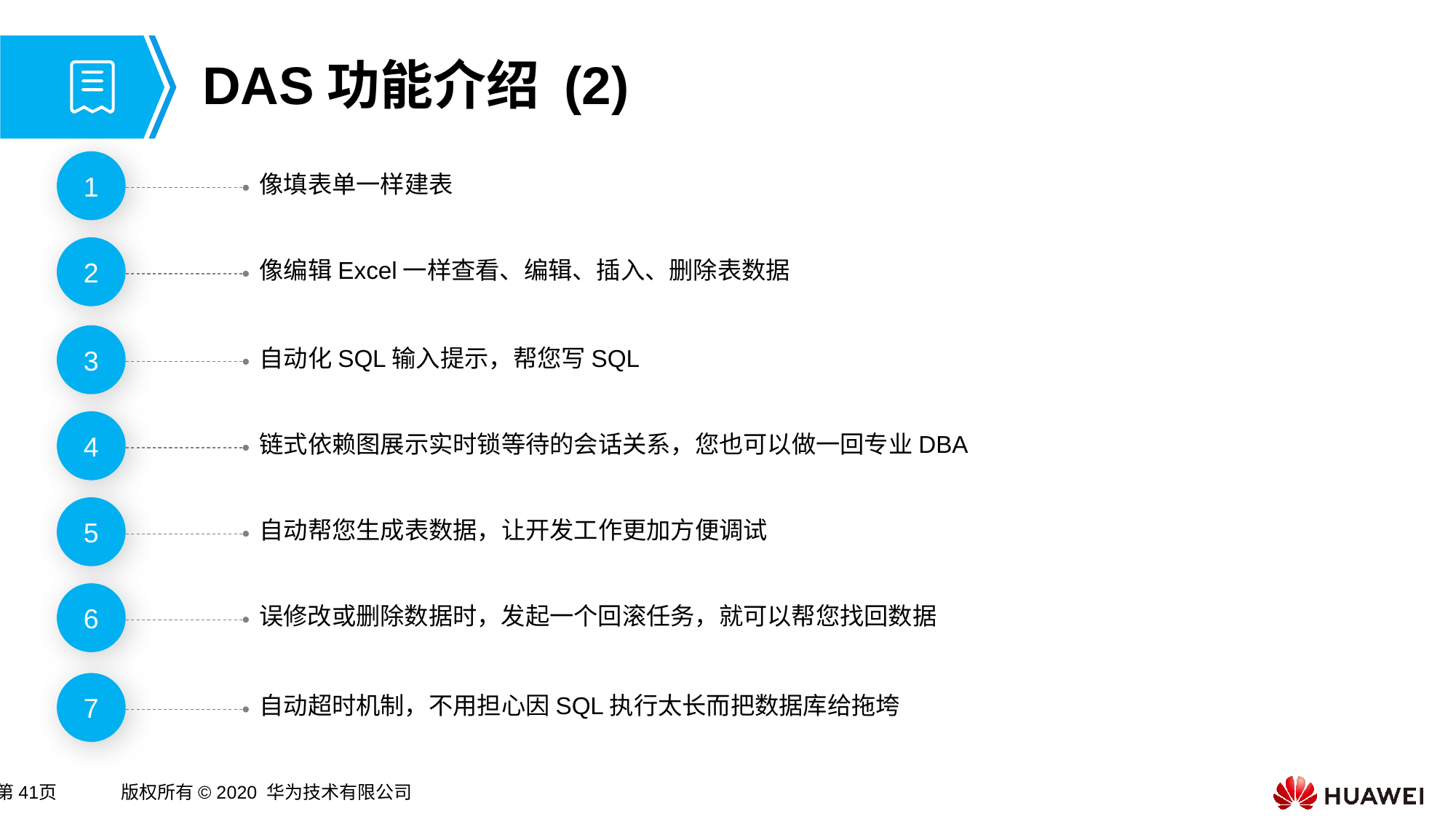

# DAS功能介绍 (2)
像填表单一样建表

1
像编辑Excel一样查看、编辑、插入、删除表数据
2
自动化SQL输入提示，帮您写SQL
3
链式依赖图展示实时锁等待的会话关系，您也可以做一回专业DBA
4
自动帮您生成表数据，让开发工作更加方便调试
5
误修改或删除数据时，发起一个回滚任务，就可以帮您找回数据
6
自动超时机制，不用担心因SQL执行太长而把数据库给拖垮
7